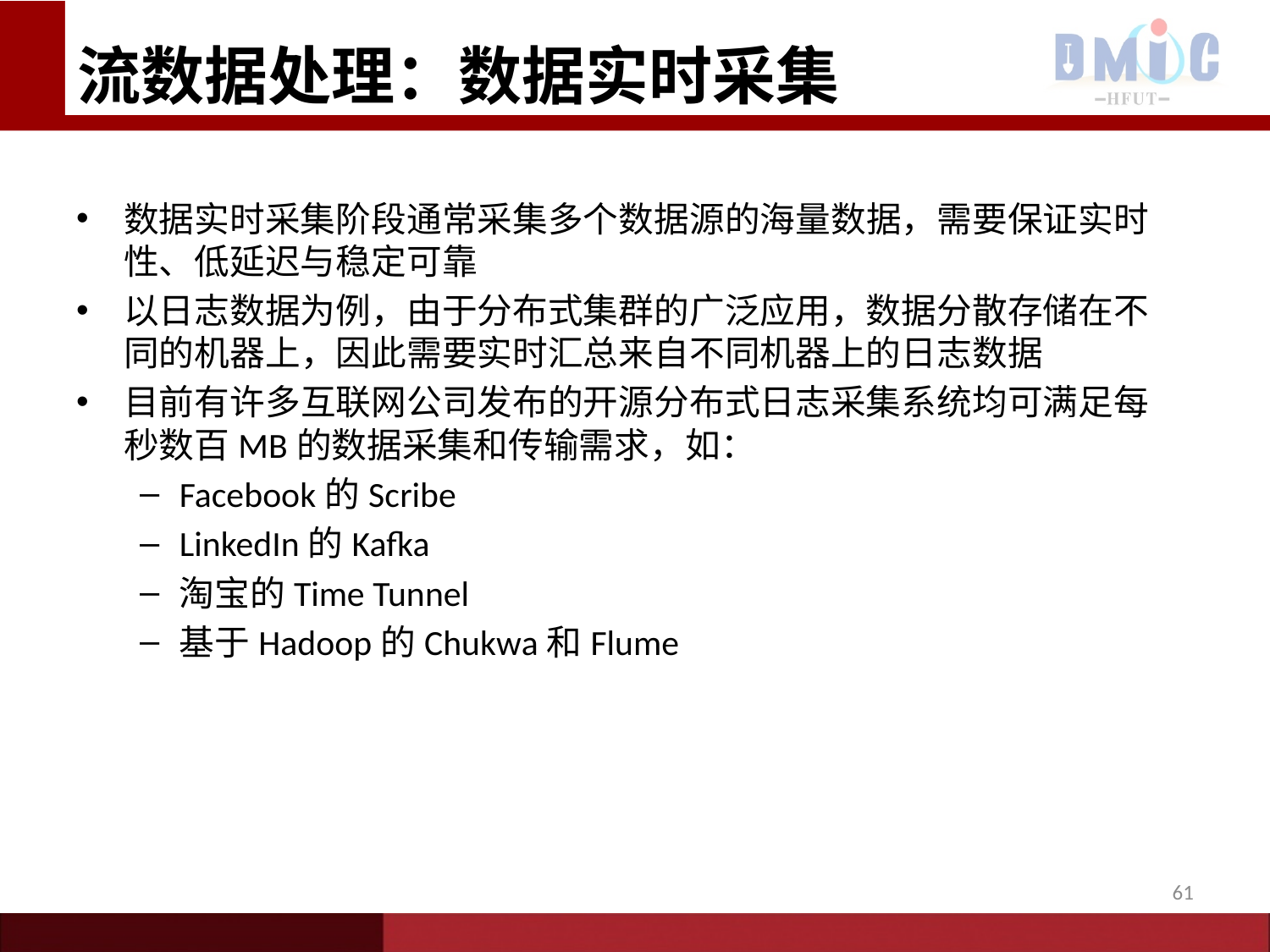

流数据处理：数据实时采集
# 数据实时采集阶段通常采集多个数据源的海量数据，需要保证实时性、低延迟与稳定可靠
以日志数据为例，由于分布式集群的广泛应用，数据分散存储在不同的机器上，因此需要实时汇总来自不同机器上的日志数据
目前有许多互联网公司发布的开源分布式日志采集系统均可满足每秒数百MB的数据采集和传输需求，如：
Facebook的Scribe
LinkedIn的Kafka
淘宝的Time Tunnel
基于Hadoop的Chukwa和Flume
61